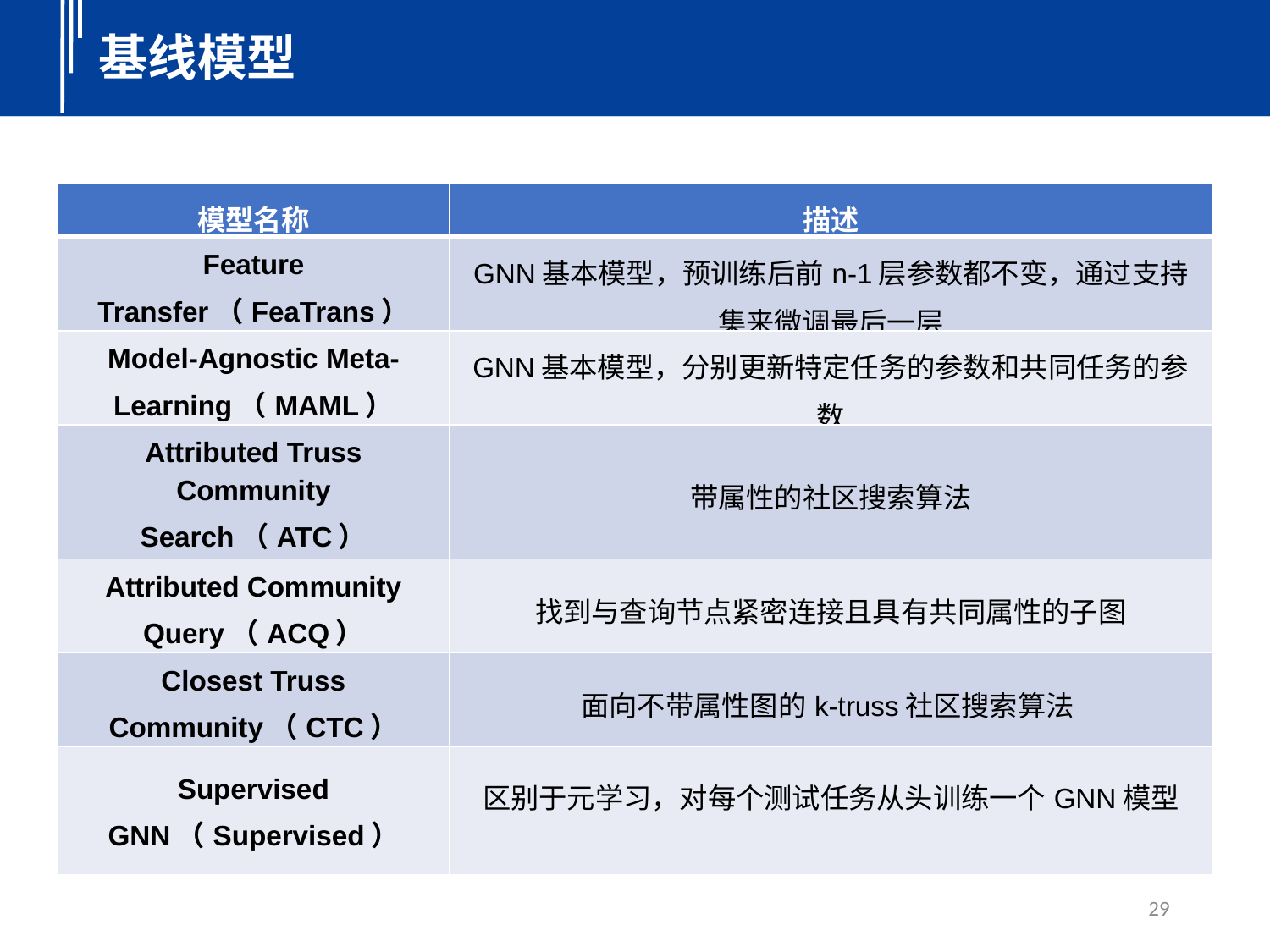

基线模型
| 模型名称 | 描述 |
| --- | --- |
| Feature Transfer（FeaTrans） | GNN基本模型，预训练后前n-1层参数都不变，通过支持集来微调最后一层 |
| Model-Agnostic Meta-Learning（MAML） | GNN基本模型，分别更新特定任务的参数和共同任务的参数 |
| Attributed Truss Community Search（ATC） | 带属性的社区搜索算法 |
| Attributed Community Query（ACQ） | 找到与查询节点紧密连接且具有共同属性的子图 |
| Closest Truss Community（CTC） | 面向不带属性图的k-truss社区搜索算法 |
| Supervised GNN（Supervised） | 区别于元学习，对每个测试任务从头训练一个GNN模型 |
四种实验任务
29